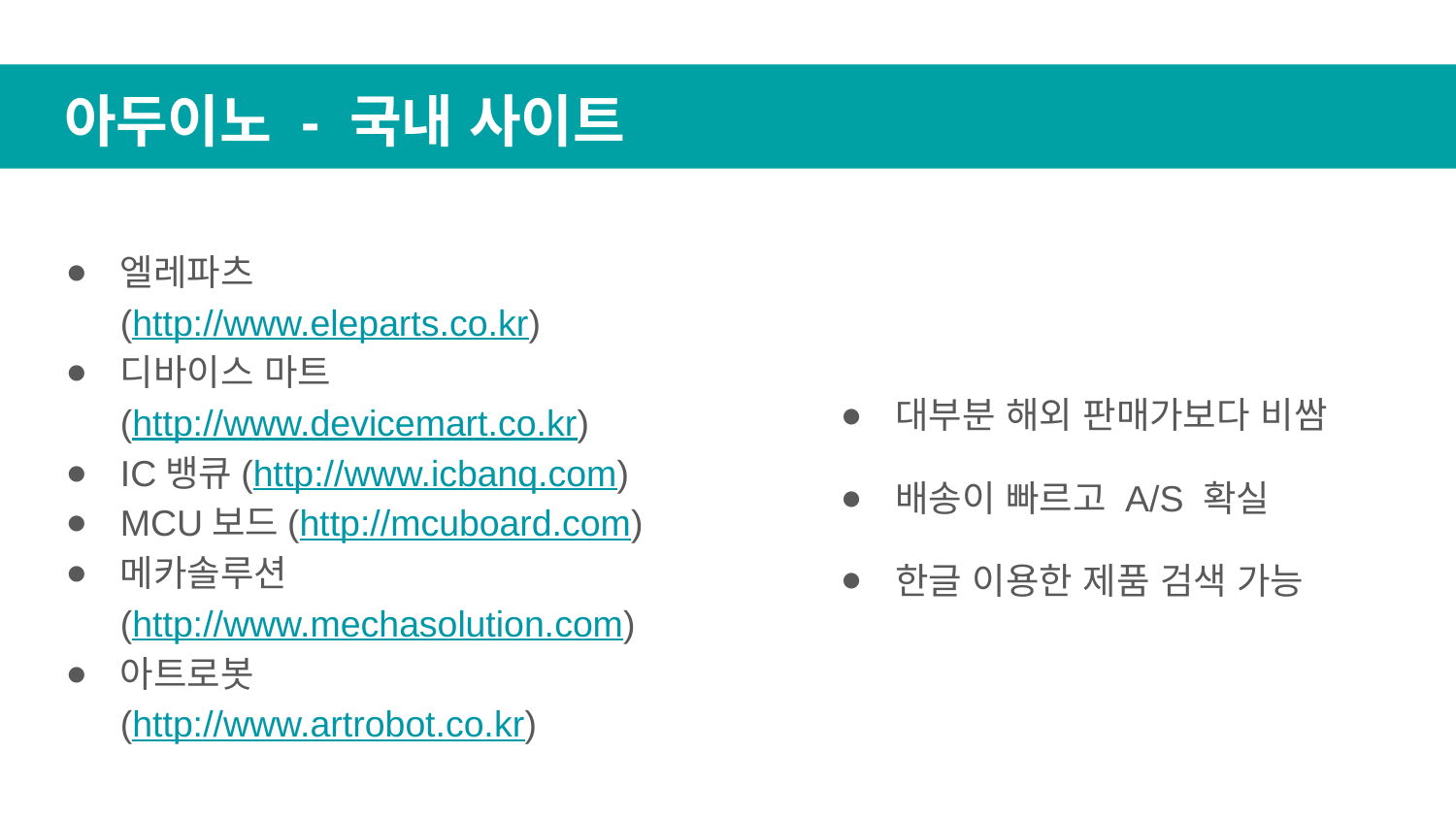

# 아두이노 - 국내 사이트

엘레파츠
(http://www.eleparts.co.kr)
디바이스 마트
(http://www.devicemart.co.kr)
IC뱅큐(http://www.icbanq.com)
MCU보드(http://mcuboard.com)
메카솔루션
(http://www.mechasolution.com)
아트로봇
(http://www.artrobot.co.kr)
대부분 해외 판매가보다 비쌈
배송이 빠르고 A/S 확실
한글 이용한 제품 검색 가능